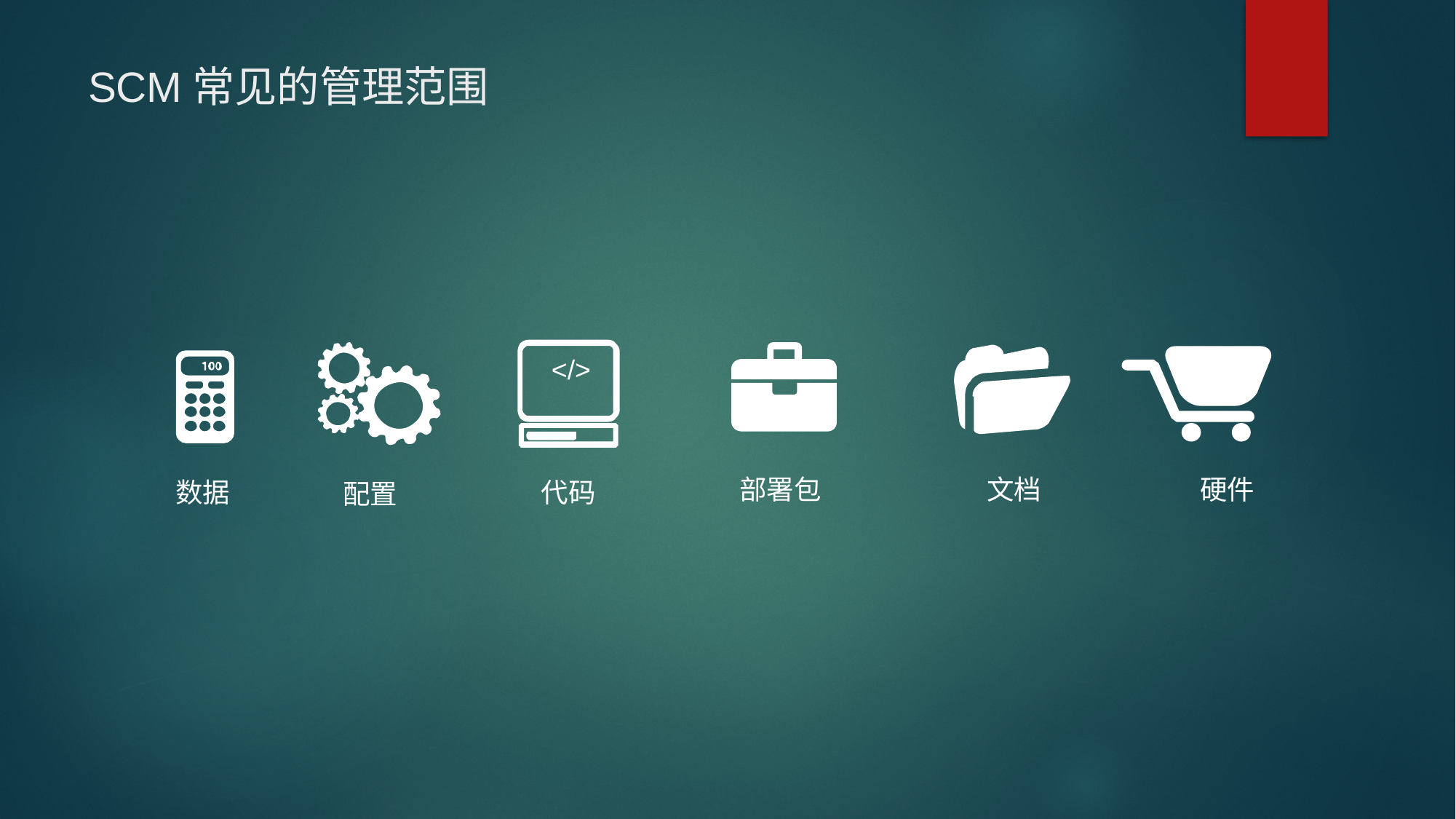

# SCM常见的管理范围

</>

部署包
文档
硬件
数据
代码
配置